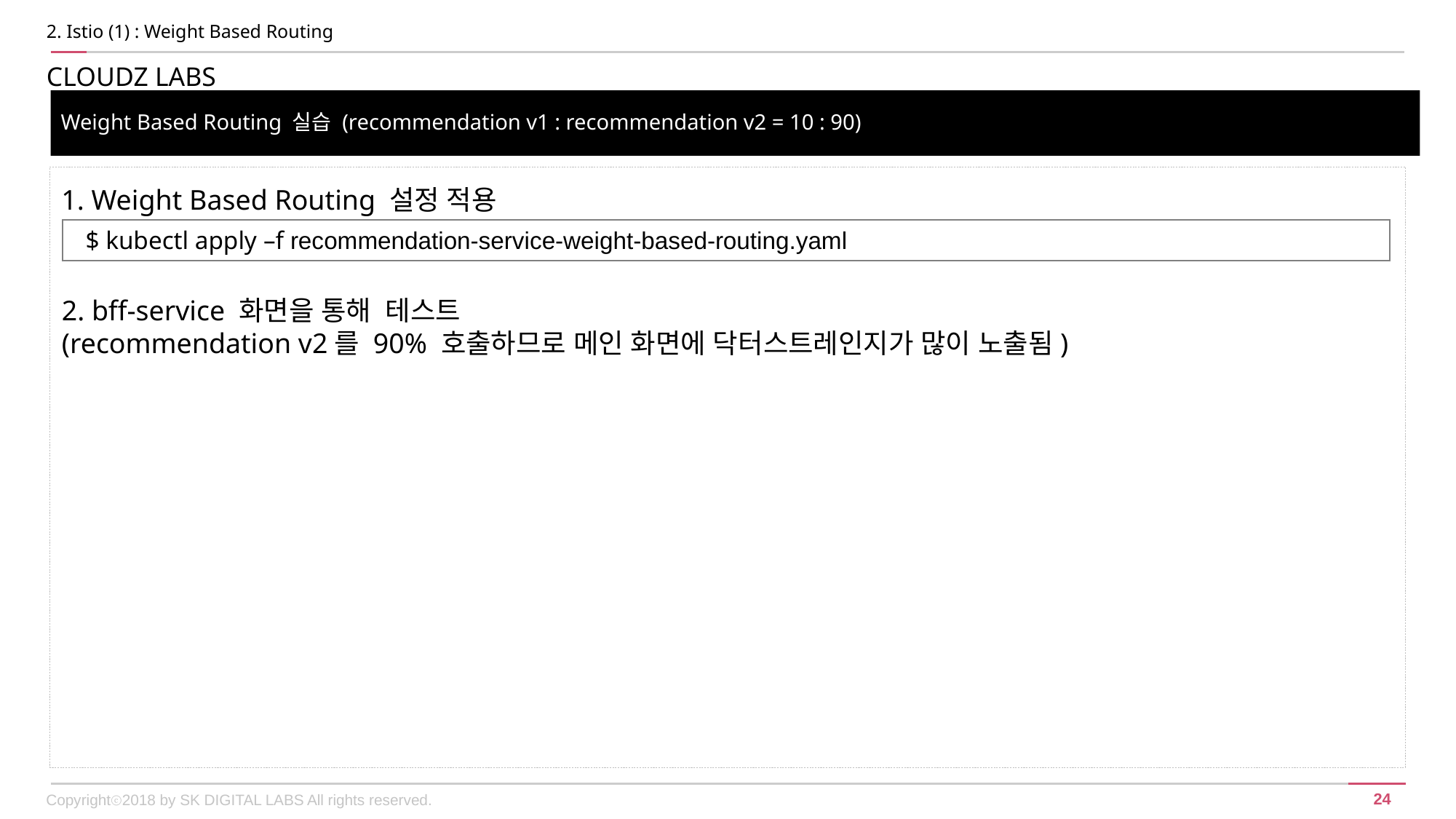

2. Istio (1) : Weight Based Routing

CLOUDZ LABS
Weight Based Routing 실습 (recommendation v1 : recommendation v2 = 10 : 90)
1. Weight Based Routing 설정 적용
$ kubectl apply –f recommendation-service-weight-based-routing.yaml

2. bff-service 화면을 통해  테스트
(recommendation v2를 90% 호출하므로 메인 화면에 닥터스트레인지가 많이 노출됨)
Copyrightⓒ2018 by SK DIGITAL LABS All rights reserved.